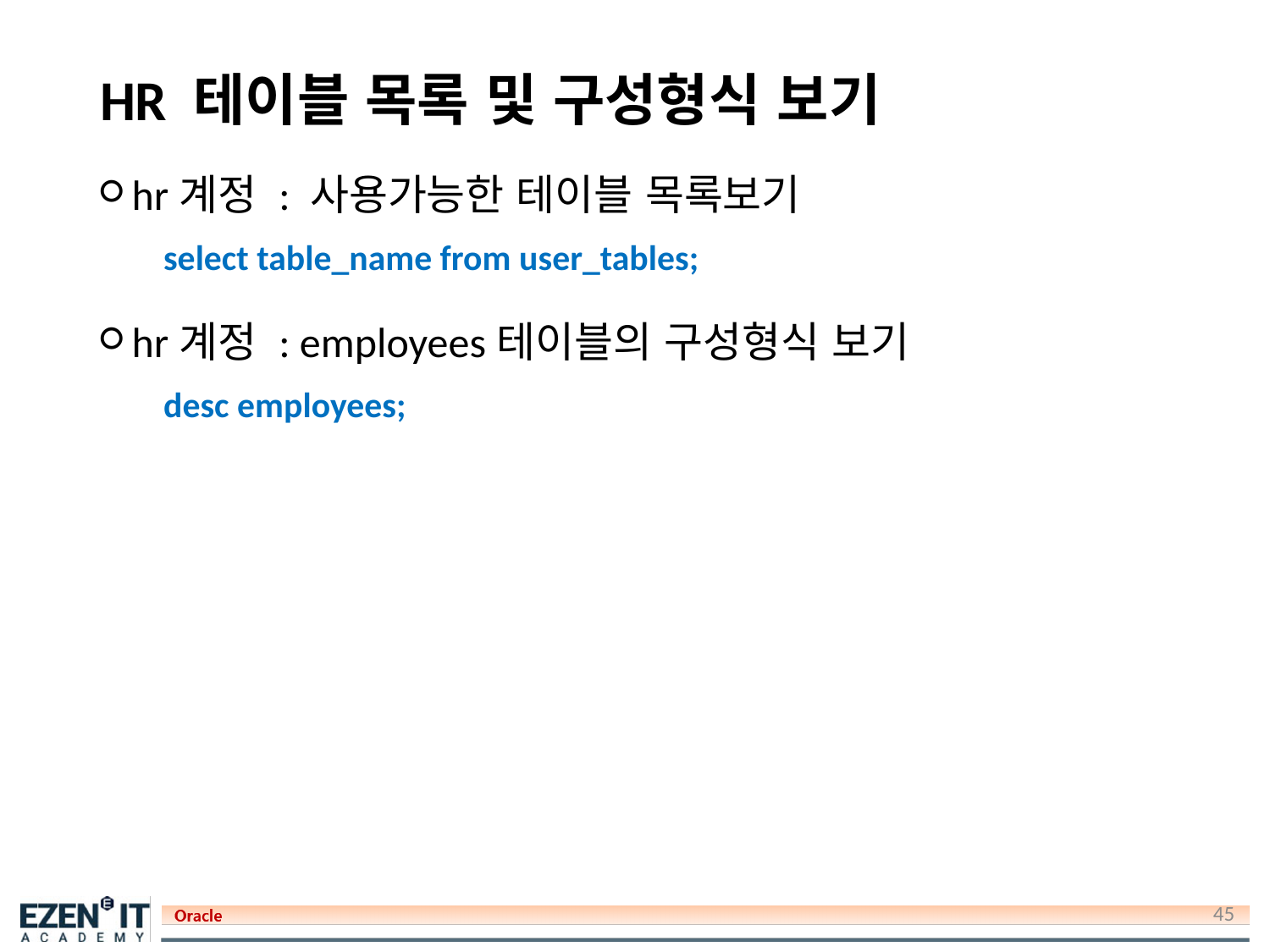

# HR 테이블 목록 및 구성형식 보기
hr계정 : 사용가능한 테이블 목록보기
select table_name from user_tables;
hr계정 : employees테이블의 구성형식 보기
desc employees;
45